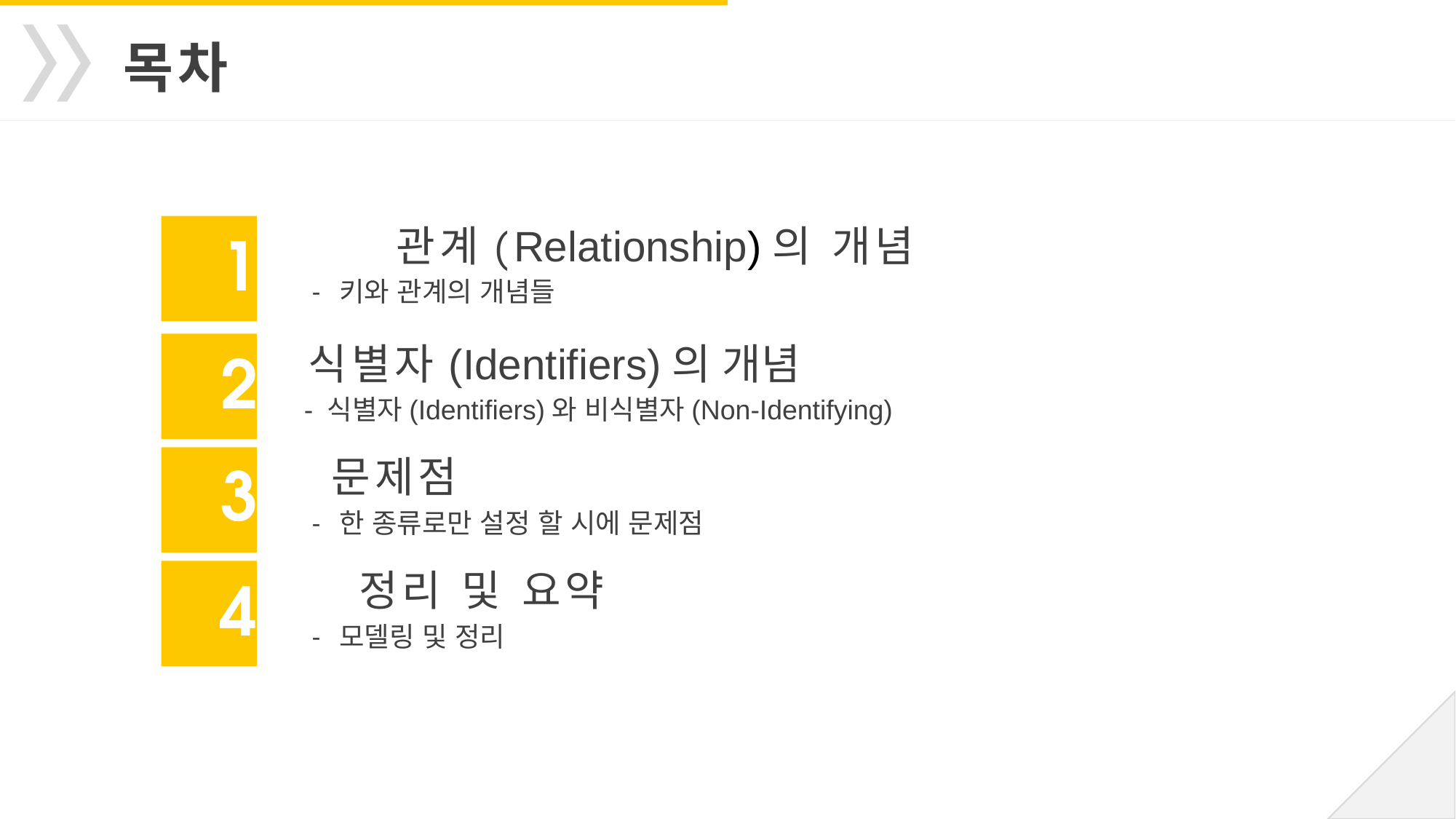

목차
관계(Relationship)의 개념
     -  키와 관계의 개념들

1
1
식별자(Identifiers)의 개념
   - 식별자(Identifiers)와 비식별자(Non-Identifying)

2
문제점
     -  한 종류로만 설정 할 시에 문제점

3
정리 및 요약
     -  모델링 및 정리

4